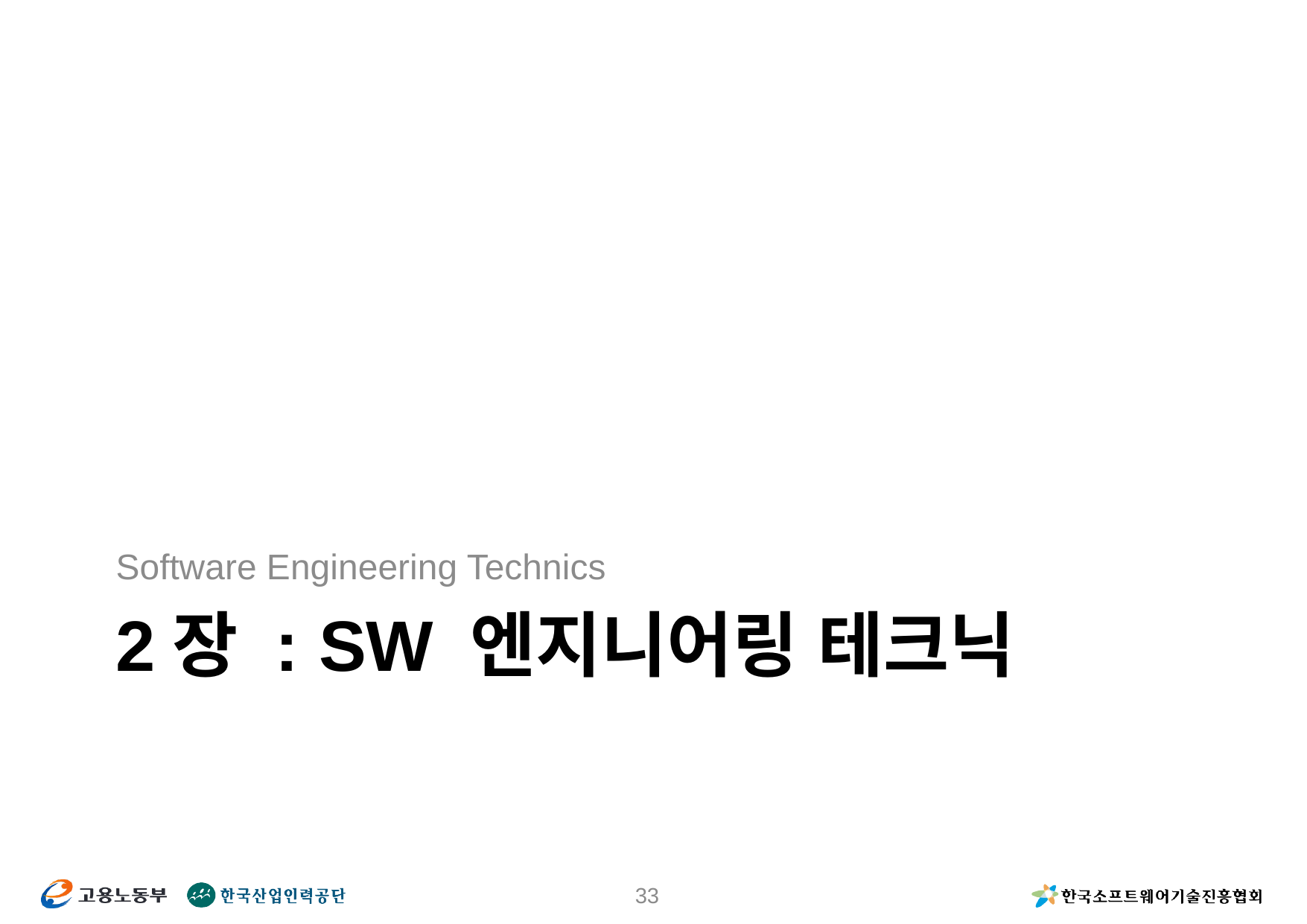

Software Engineering Technics
# 2장 : SW 엔지니어링 테크닉
33